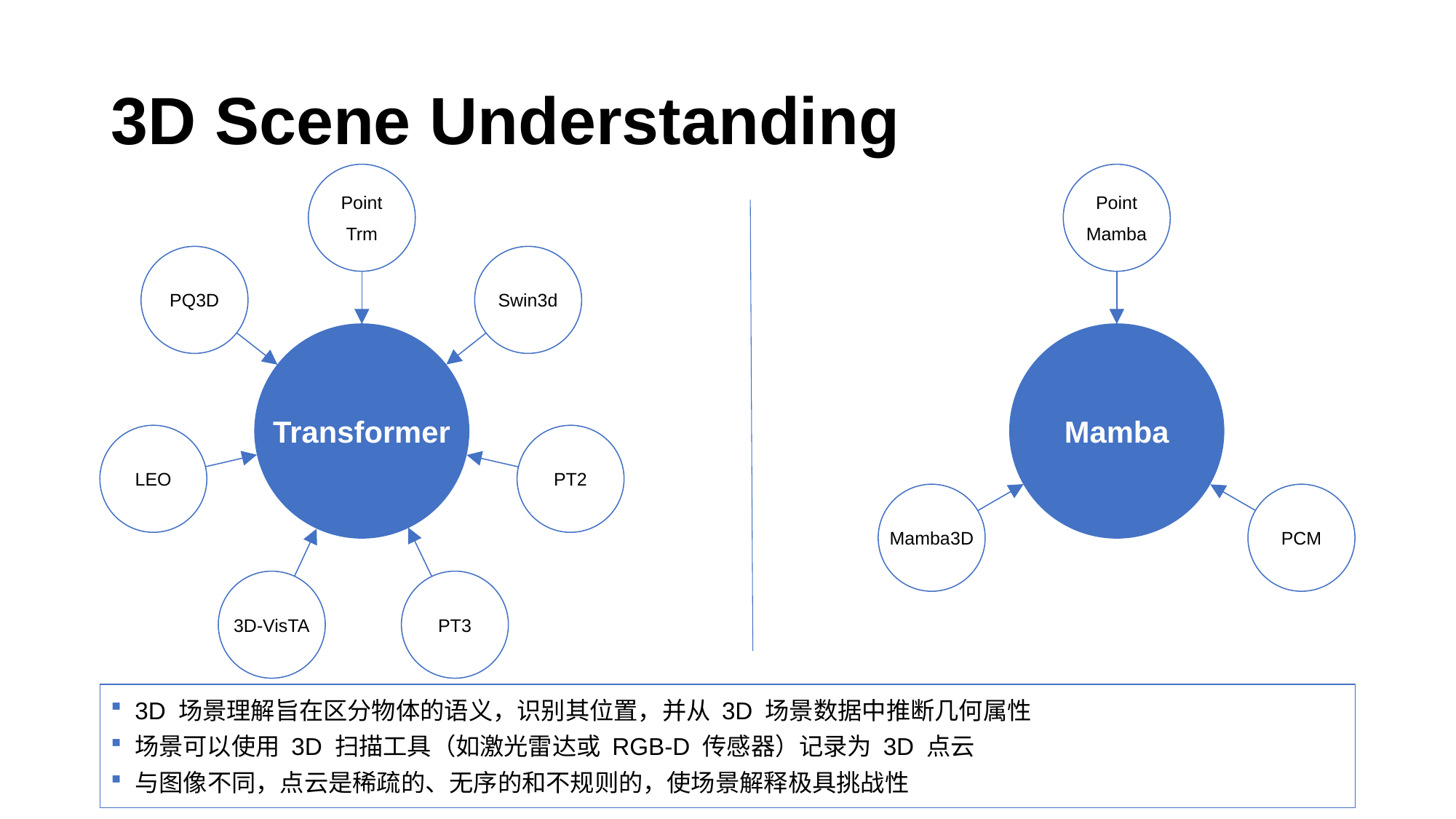

# 3D Scene Understanding
Point
Trm
Point
Mamba
PQ3D
Swin3d
Transformer
Mamba
LEO
PT2
Mamba3D
PCM
3D-VisTA
PT3
3D 场景理解旨在区分物体的语义，识别其位置，并从 3D 场景数据中推断几何属性
场景可以使用 3D 扫描工具（如激光雷达或 RGB-D 传感器）记录为 3D 点云
与图像不同，点云是稀疏的、无序的和不规则的，使场景解释极具挑战性